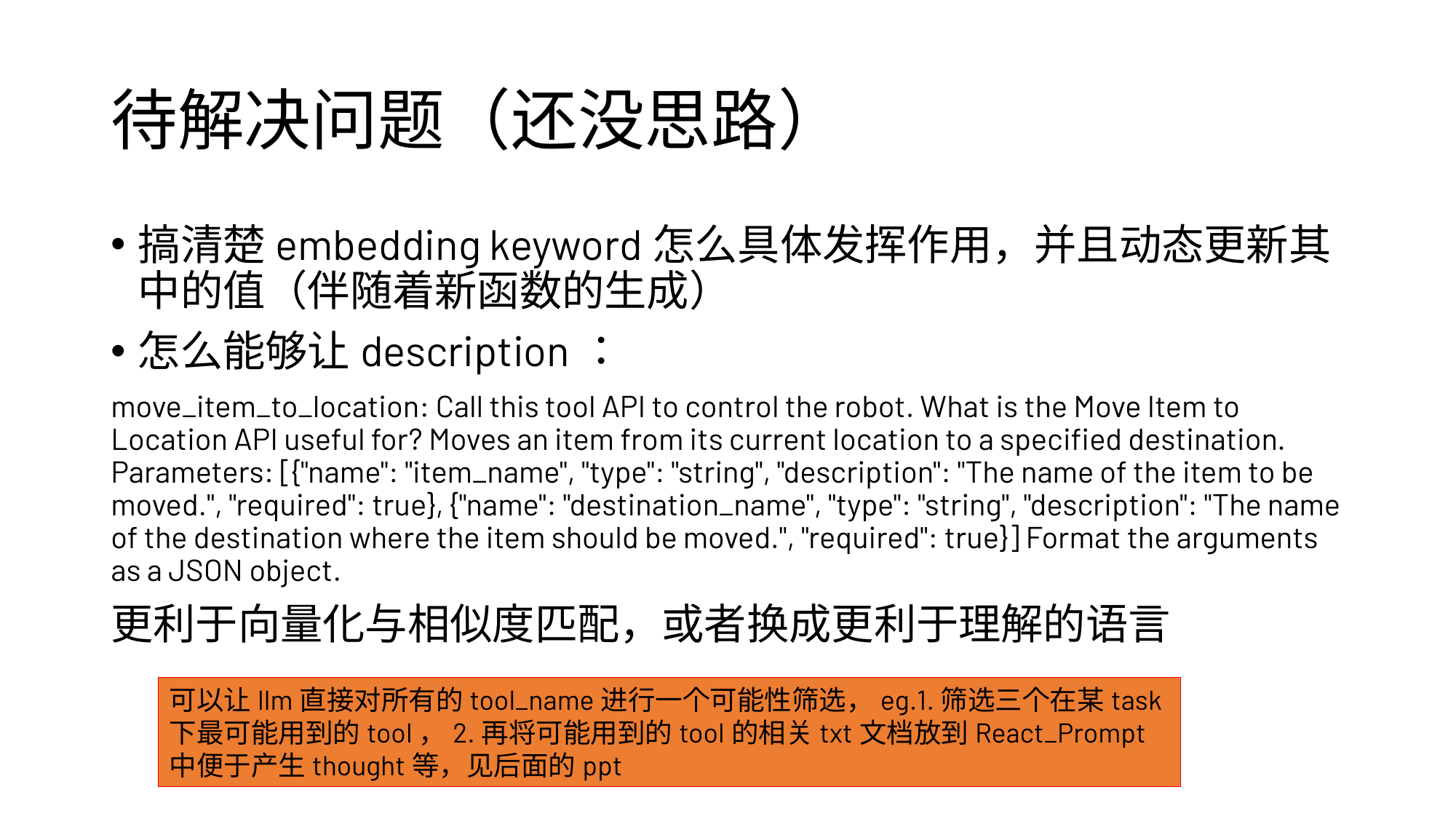

# 待解决问题（还没思路）
搞清楚embedding keyword怎么具体发挥作用，并且动态更新其中的值（伴随着新函数的生成）
怎么能够让description：
move_item_to_location: Call this tool API to control the robot. What is the Move Item to Location API useful for? Moves an item from its current location to a specified destination. Parameters: [{"name": "item_name", "type": "string", "description": "The name of the item to be moved.", "required": true}, {"name": "destination_name", "type": "string", "description": "The name of the destination where the item should be moved.", "required": true}] Format the arguments as a JSON object.
更利于向量化与相似度匹配，或者换成更利于理解的语言

可以让llm直接对所有的tool_name进行一个可能性筛选，eg.1.筛选三个在某task下最可能用到的tool，2.再将可能用到的tool的相关txt文档放到React_Prompt中便于产生thought等，见后面的ppt